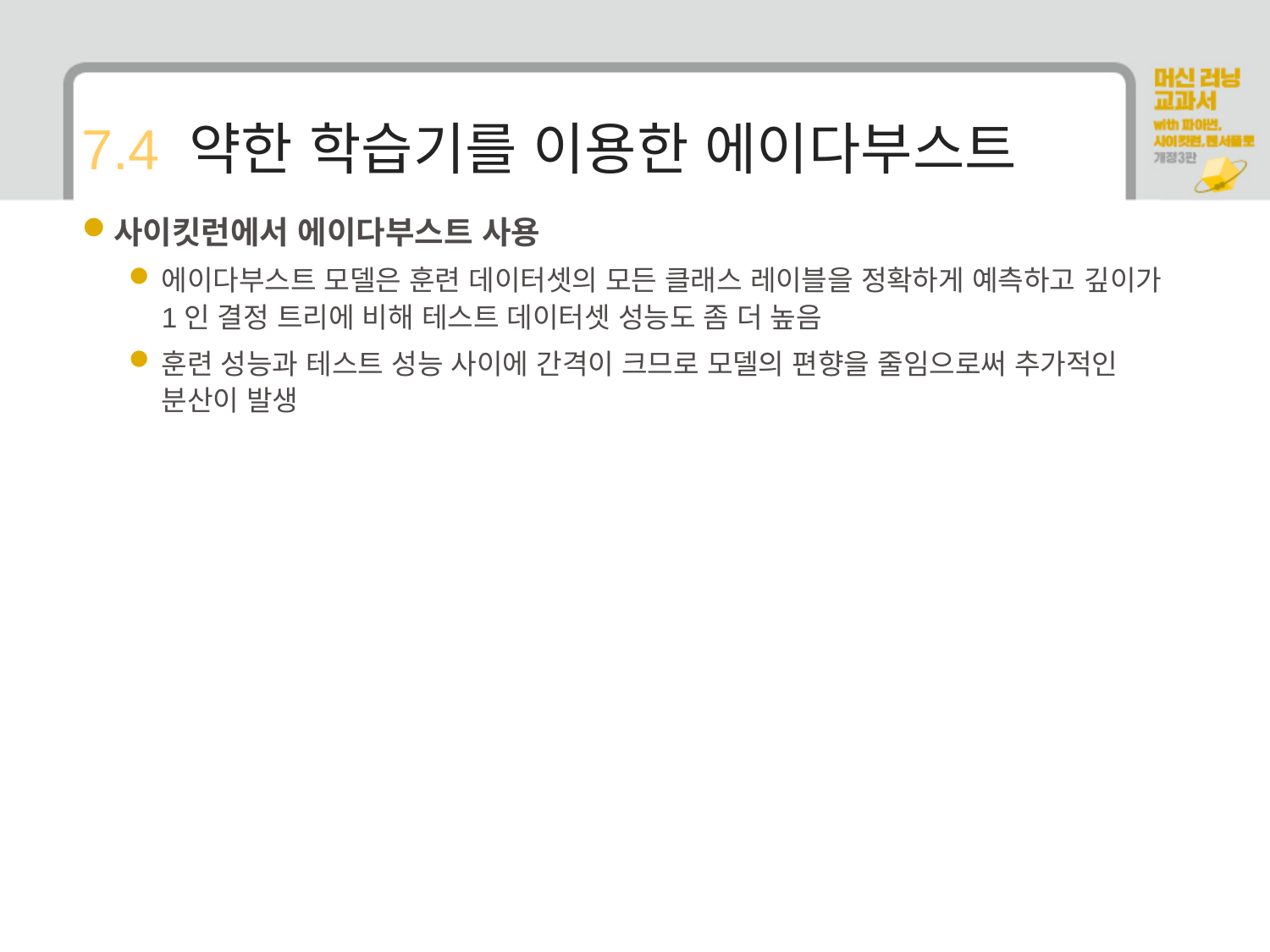

# 7.4 약한 학습기를 이용한 에이다부스트
사이킷런에서 에이다부스트 사용
에이다부스트 모델은 훈련 데이터셋의 모든 클래스 레이블을 정확하게 예측하고 깊이가 1인 결정 트리에 비해 테스트 데이터셋 성능도 좀 더 높음
훈련 성능과 테스트 성능 사이에 간격이 크므로 모델의 편향을 줄임으로써 추가적인 분산이 발생